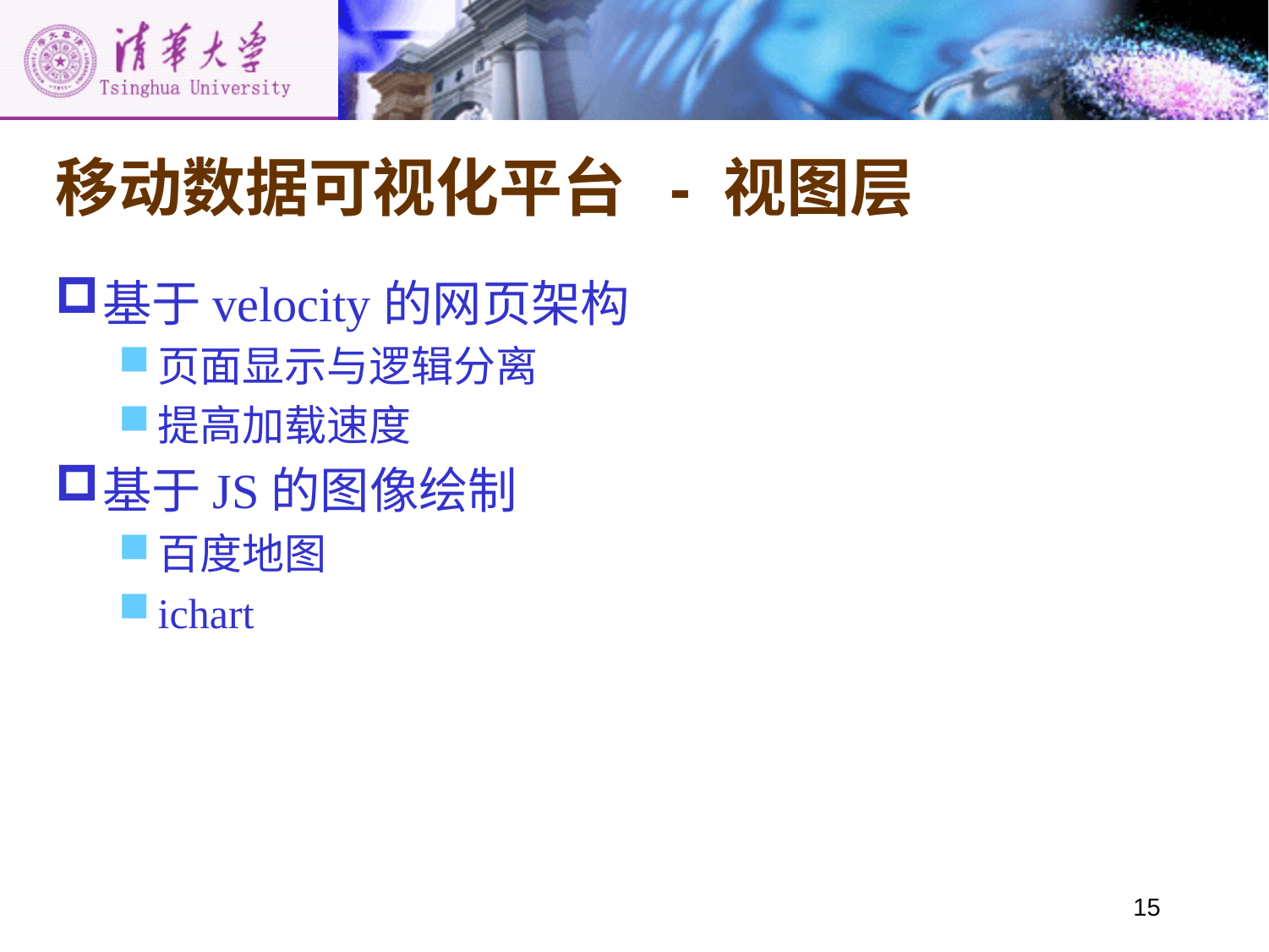

# 移动数据可视化平台  - 视图层
基于velocity的网页架构
页面显示与逻辑分离
提高加载速度
基于JS的图像绘制
百度地图
ichart
15